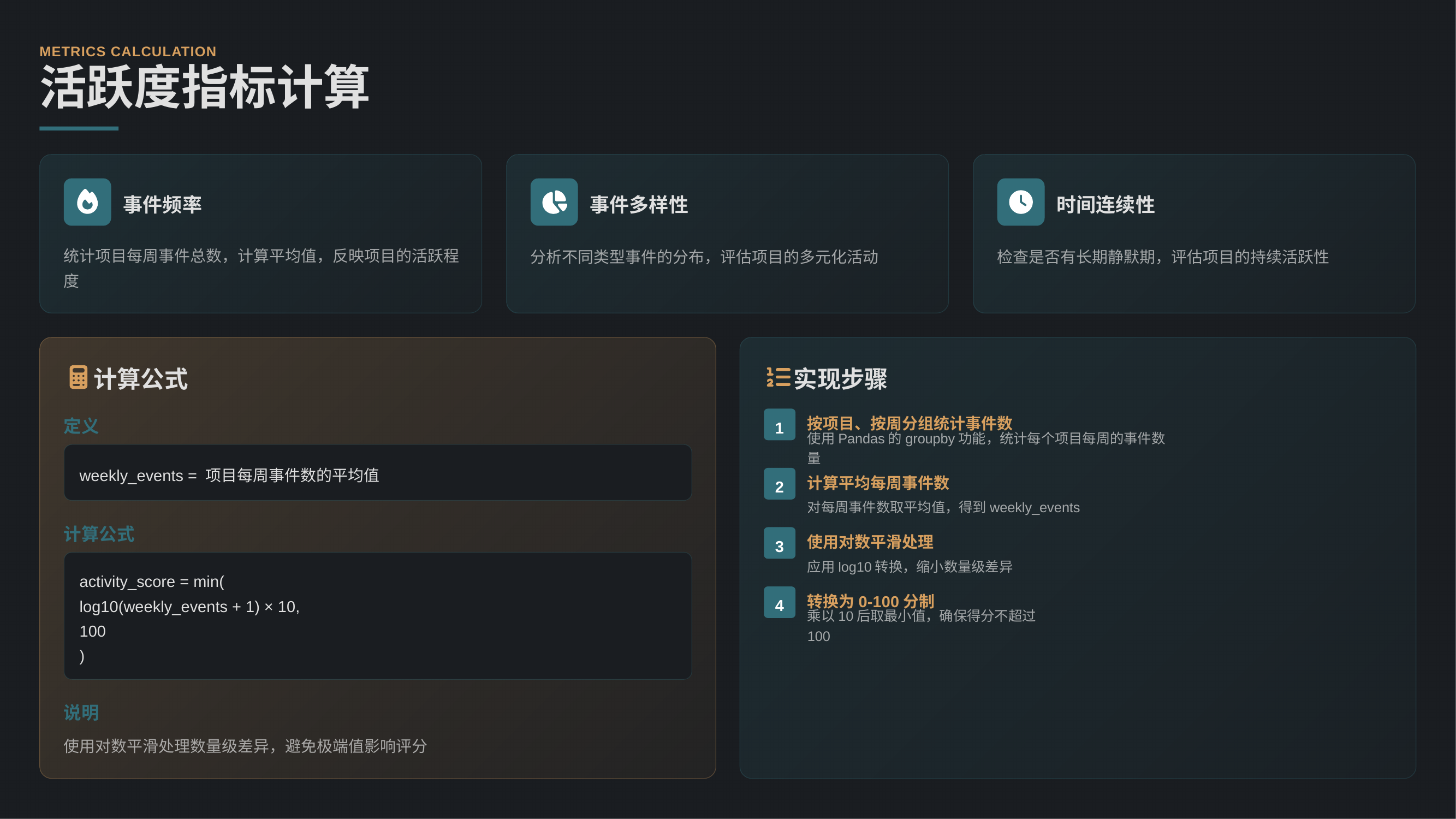

METRICS CALCULATION
活跃度指标计算

事件频率
事件多样性
时间连续性

统计项目每周事件总数，计算平均值，反映项目的活跃程度
分析不同类型事件的分布，评估项目的多元化活动
检查是否有长期静默期，评估项目的持续活跃性

计算公式
实现步骤

定义
1

按项目、按周分组统计事件数
使用Pandas的groupby功能，统计每个项目每周的事件数量
weekly_events = 项目每周事件数的平均值

2

计算平均每周事件数
对每周事件数取平均值，得到weekly_events
计算公式
3

使用对数平滑处理
activity_score = min(
log10(weekly_events + 1) × 10,
100
)

应用log10转换，缩小数量级差异
4

转换为0-100分制
乘以10后取最小值，确保得分不超过100
说明
使用对数平滑处理数量级差异，避免极端值影响评分